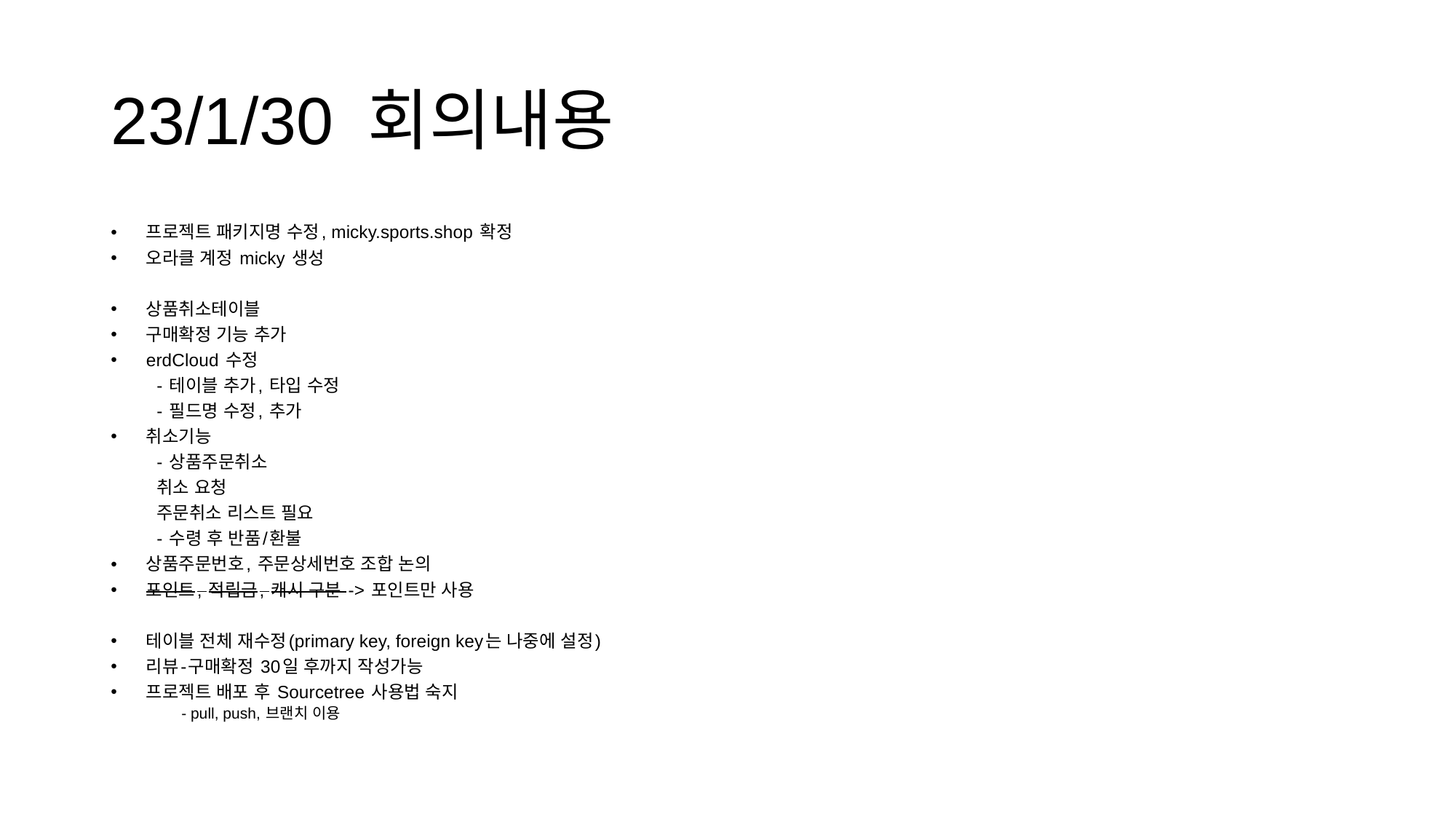

# 23/1/30 회의내용
프로젝트 패키지명 수정, micky.sports.shop 확정
오라클 계정 micky 생성

상품취소테이블
구매확정 기능 추가
erdCloud 수정
	- 테이블 추가, 타입 수정
	- 필드명 수정, 추가
취소기능
	- 상품주문취소
		취소 요청
		주문취소 리스트 필요
	- 수령 후 반품/환불
상품주문번호, 주문상세번호 조합 논의
포인트, 적립금, 캐시 구분 -> 포인트만 사용

테이블 전체 재수정(primary key, foreign key는 나중에 설정)
리뷰-구매확정 30일 후까지 작성가능
프로젝트 배포 후 Sourcetree 사용법 숙지
	- pull, push, 브랜치 이용